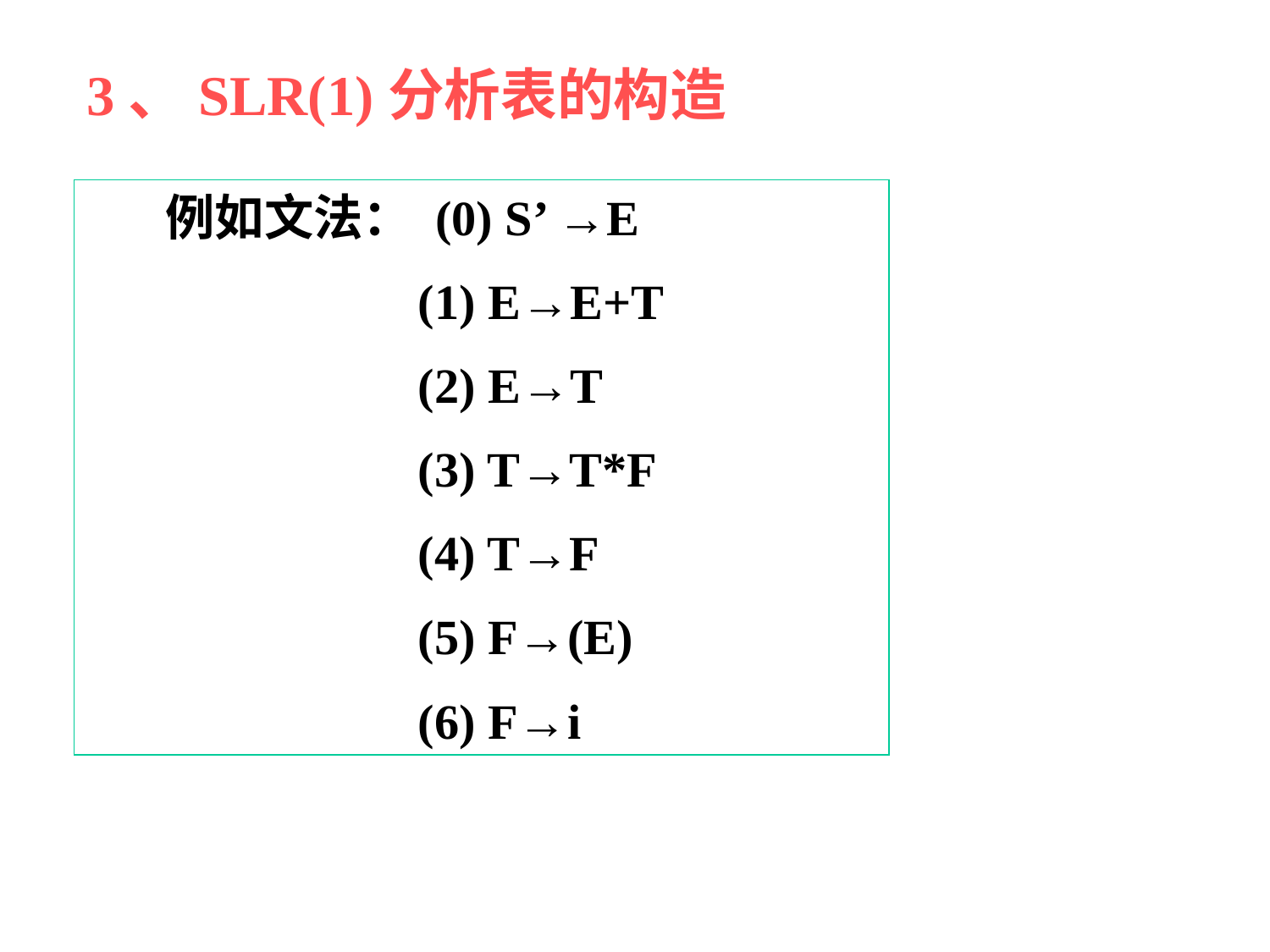

3、SLR(1)分析表的构造
      例如文法： (0) S’ →E
                           (1) E→E+T
                           (2) E→T
                           (3) T→T*F
                           (4) T→F
                           (5) F→(E)
                           (6) F→i